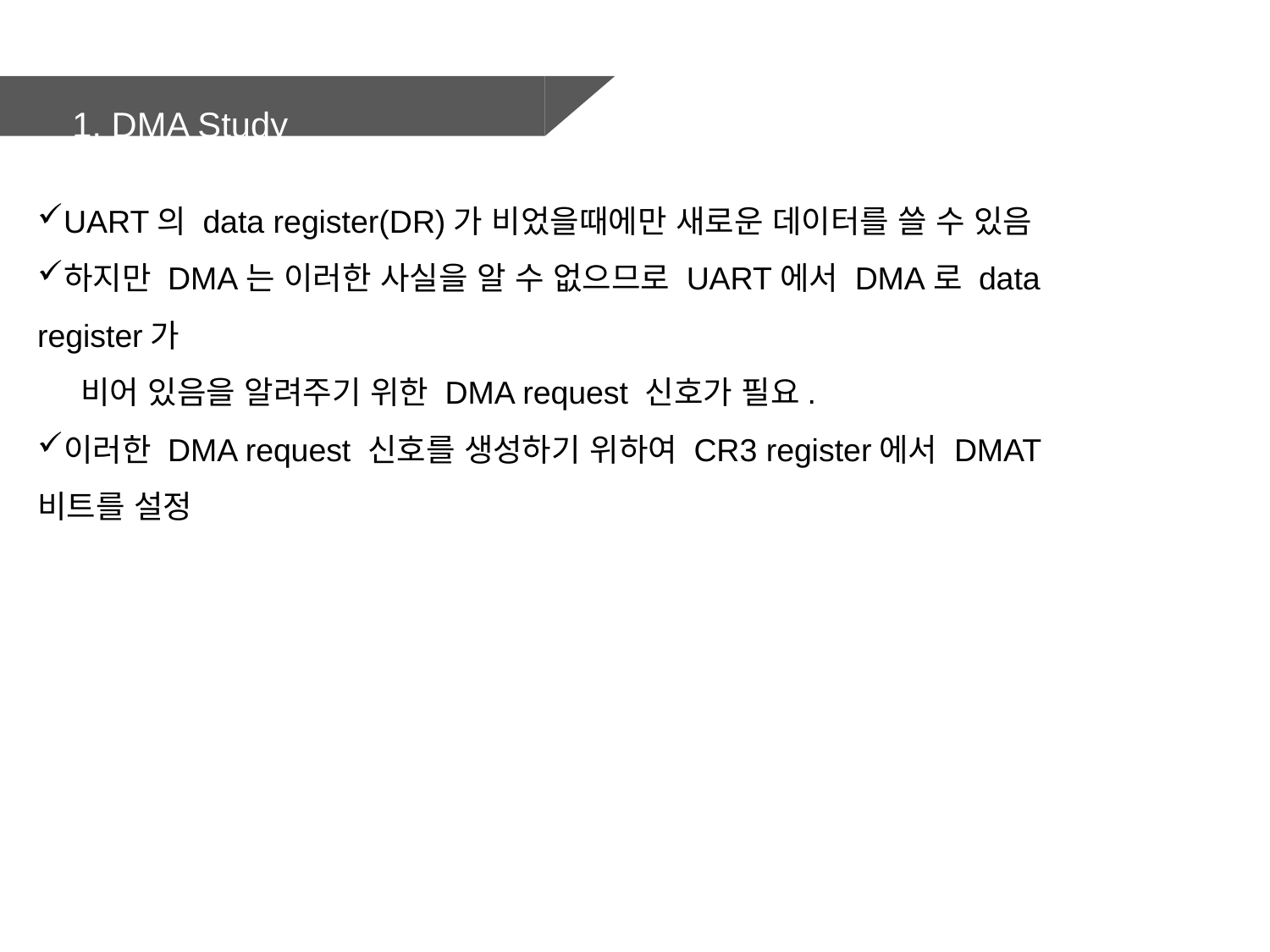

1. DMA Study
UART의 data register(DR)가 비었을때에만 새로운 데이터를 쓸 수 있음
하지만 DMA는 이러한 사실을 알 수 없으므로 UART에서 DMA로 data register가
    비어 있음을 알려주기 위한 DMA request 신호가 필요.
이러한 DMA request 신호를 생성하기 위하여 CR3 register에서 DMAT 비트를 설정